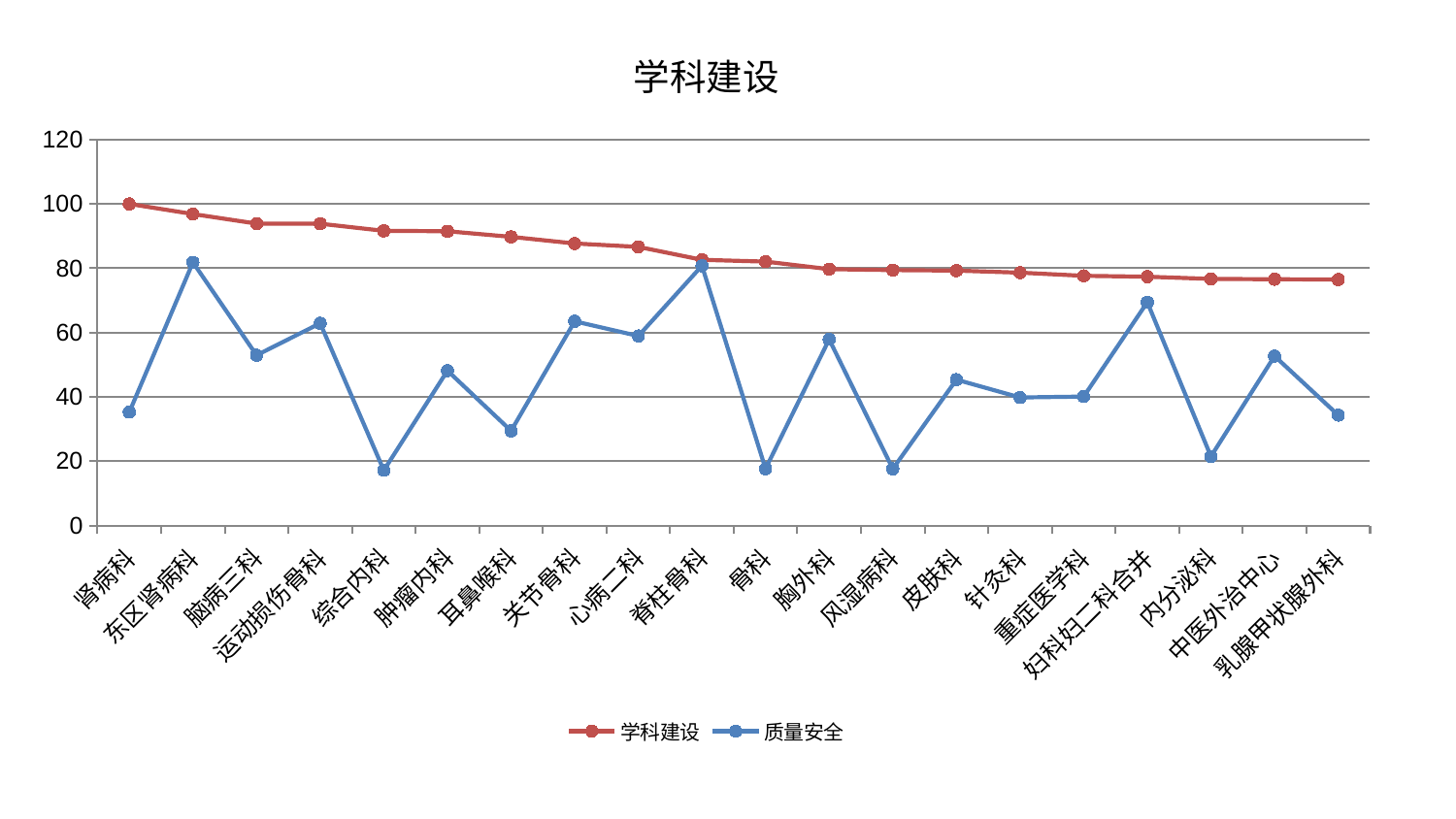

### Chart: 学科建设

| Category | 学科建设 | 质量安全 |
|---|---|---|
| 肾病科 | 100.0 | 35.23971541790947 |
| 东区肾病科 | 96.85860624539184 | 81.84457571977202 |
| 脑病三科 | 93.8893957821522 | 52.95657403361119 |
| 运动损伤骨科 | 93.84416182872948 | 62.89075418915534 |
| 综合内科 | 91.63290281785682 | 17.135064778175746 |
| 肿瘤内科 | 91.5093284344847 | 48.1546728305786 |
| 耳鼻喉科 | 89.76315062628541 | 29.422199373736515 |
| 关节骨科 | 87.70627095984399 | 63.49988996850636 |
| 心病二科 | 86.65243352750646 | 58.93872473961447 |
| 脊柱骨科 | 82.61963184670111 | 80.76516959676731 |
| 骨科 | 82.07437946750092 | 17.63417882291128 |
| 胸外科 | 79.72480595693118 | 57.88740435489755 |
| 风湿病科 | 79.42609093064019 | 17.602087486439668 |
| 皮肤科 | 79.26821903645316 | 45.3620069566152 |
| 针灸科 | 78.62694731556567 | 39.793578844786964 |
| 重症医学科 | 77.64429160798133 | 40.08194613647822 |
| 妇科妇二科合并 | 77.3702080405598 | 69.43500524573524 |
| 内分泌科 | 76.6823035635177 | 21.46021560065432 |
| 中医外治中心 | 76.57862940862998 | 52.71042686892201 |
| 乳腺甲状腺外科 | 76.49817234708702 | 34.31490041474065 |
213